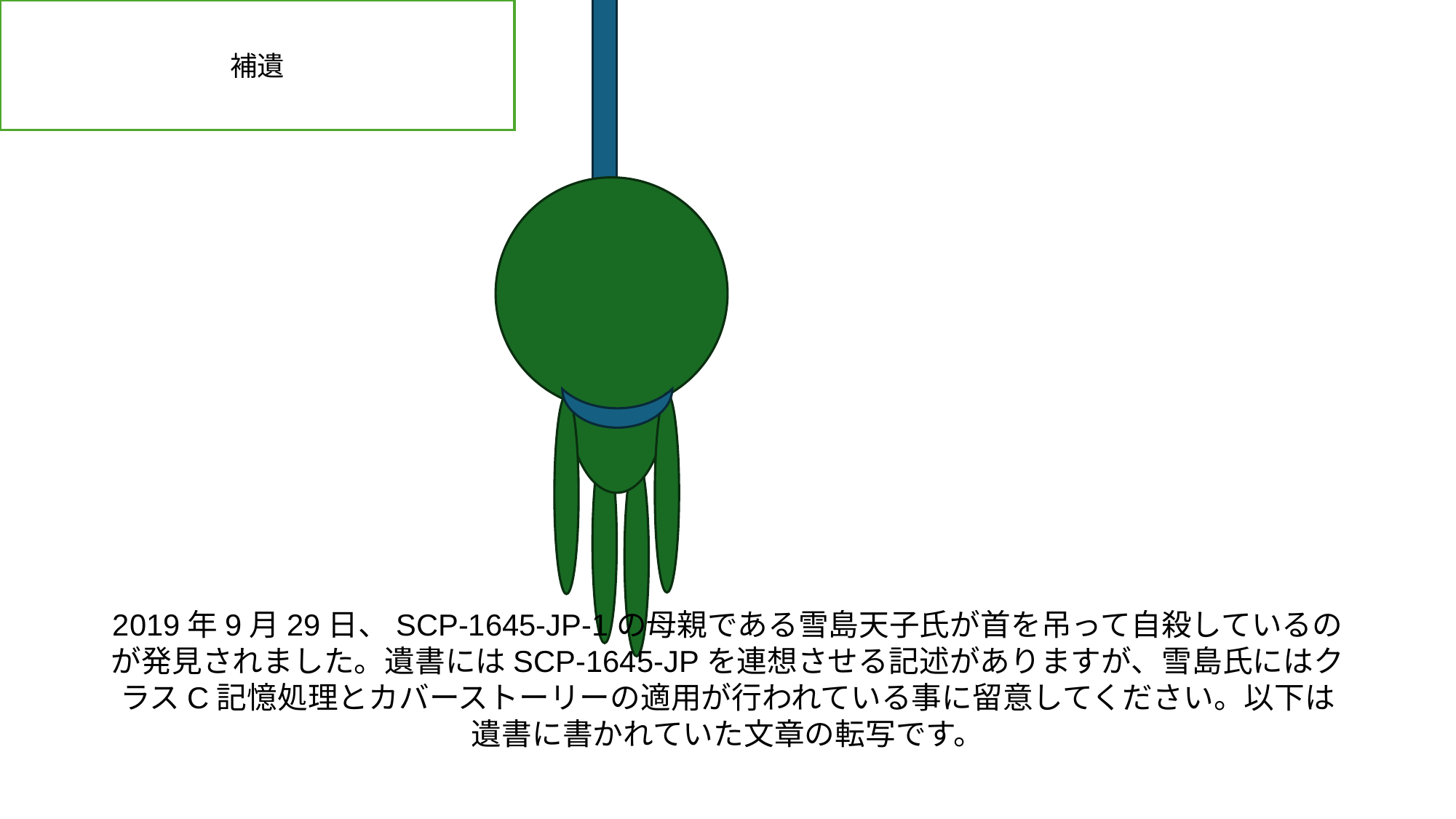

補遺

2019年9月29日、SCP-1645-JP-1の母親である雪島天子氏が首を吊って自殺しているのが発見されました。遺書にはSCP-1645-JPを連想させる記述がありますが、雪島氏にはクラスC記憶処理とカバーストーリーの適用が行われている事に留意してください。以下は遺書に書かれていた文章の転写です。